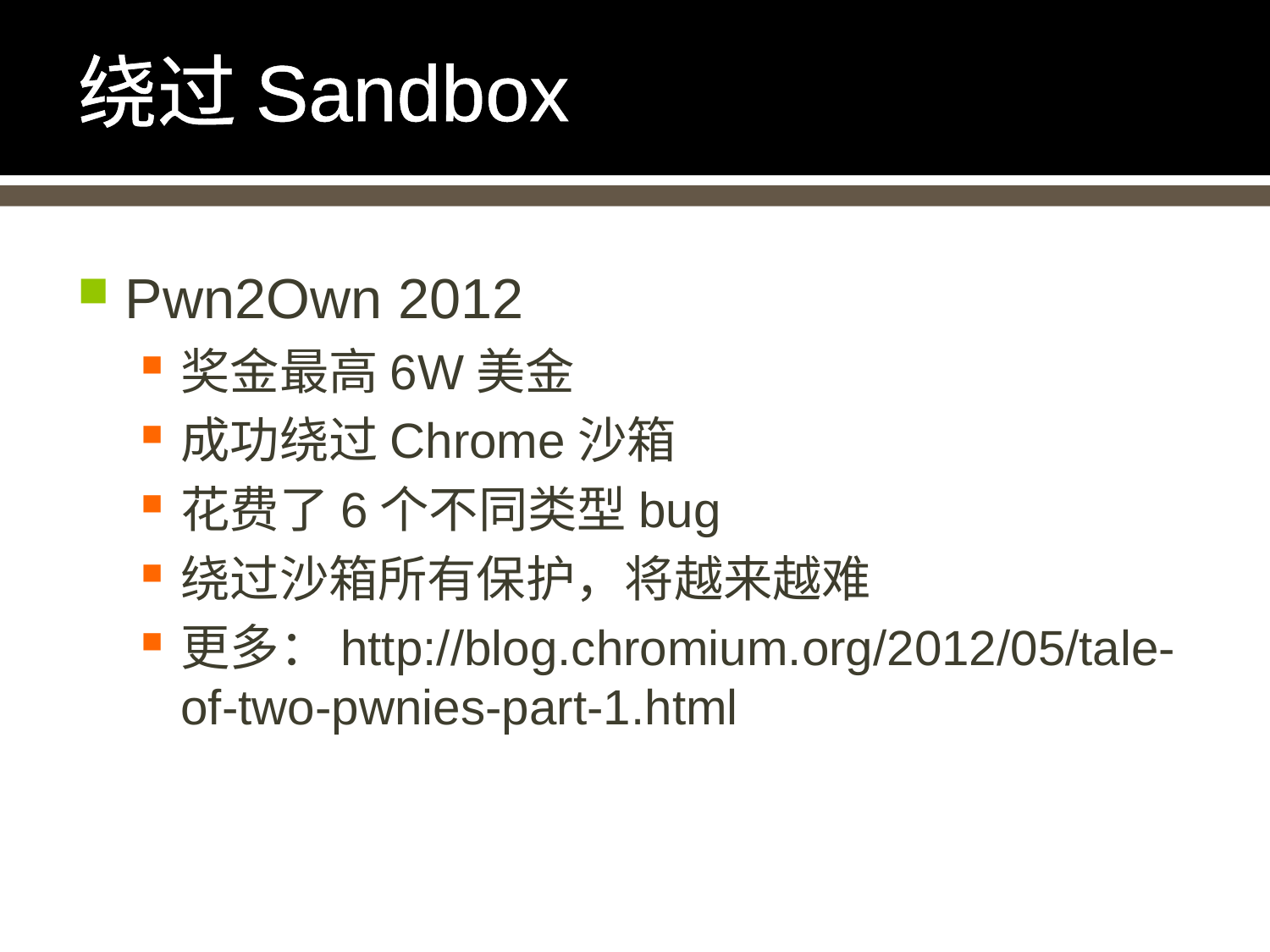

# 绕过Sandbox
Pwn2Own 2012
奖金最高6W美金
成功绕过Chrome沙箱
花费了6个不同类型bug
绕过沙箱所有保护，将越来越难
更多：http://blog.chromium.org/2012/05/tale-of-two-pwnies-part-1.html